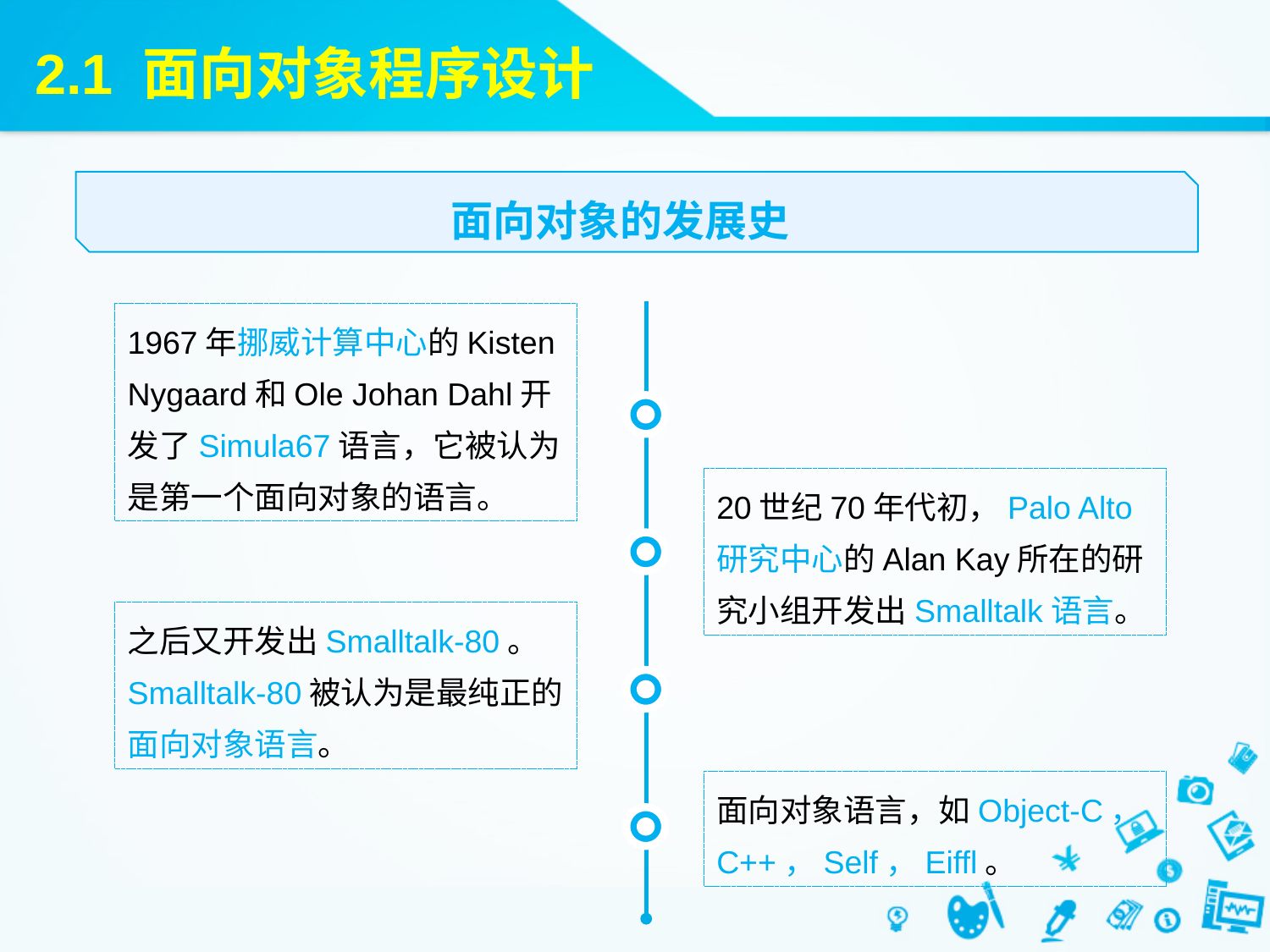

2.1 面向对象程序设计
面向对象的发展史

1967年挪威计算中心的Kisten Nygaard和Ole Johan Dahl开发了Simula67语言，它被认为是第一个面向对象的语言。

20世纪70年代初，Palo Alto研究中心的Alan Kay所在的研究小组开发出Smalltalk语言。

之后又开发出Smalltalk-80。Smalltalk-80被认为是最纯正的面向对象语言。

面向对象语言，如Object-C，C++，Self，Eiffl。